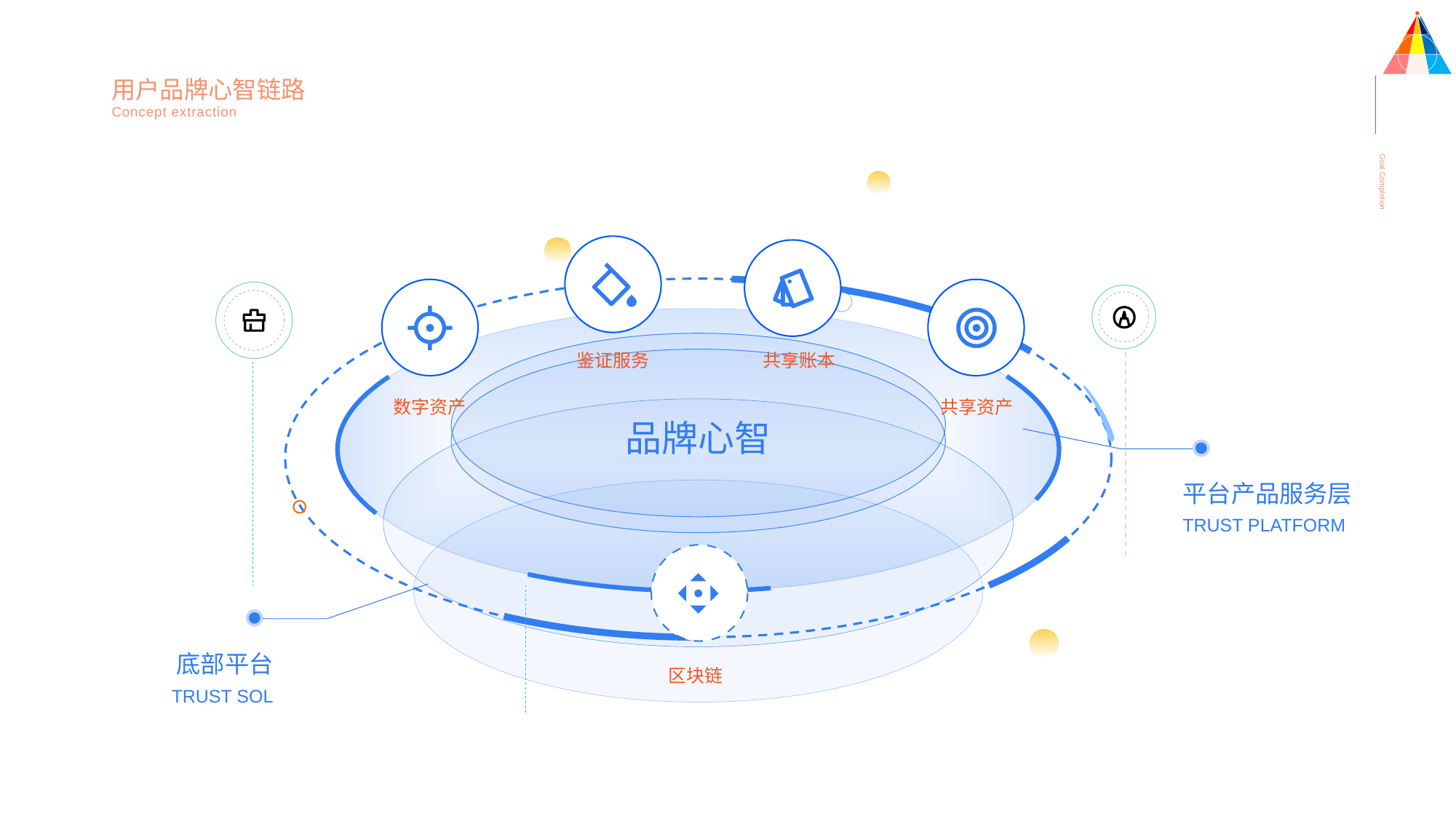

用户品牌心智链路
Concept extraction

Goal Completion

鉴证服务
共享账本

数字资产
共享资产

品牌心智

平台产品服务层

TRUST PLATFORM

底部平台
区块链
TRUST SOL